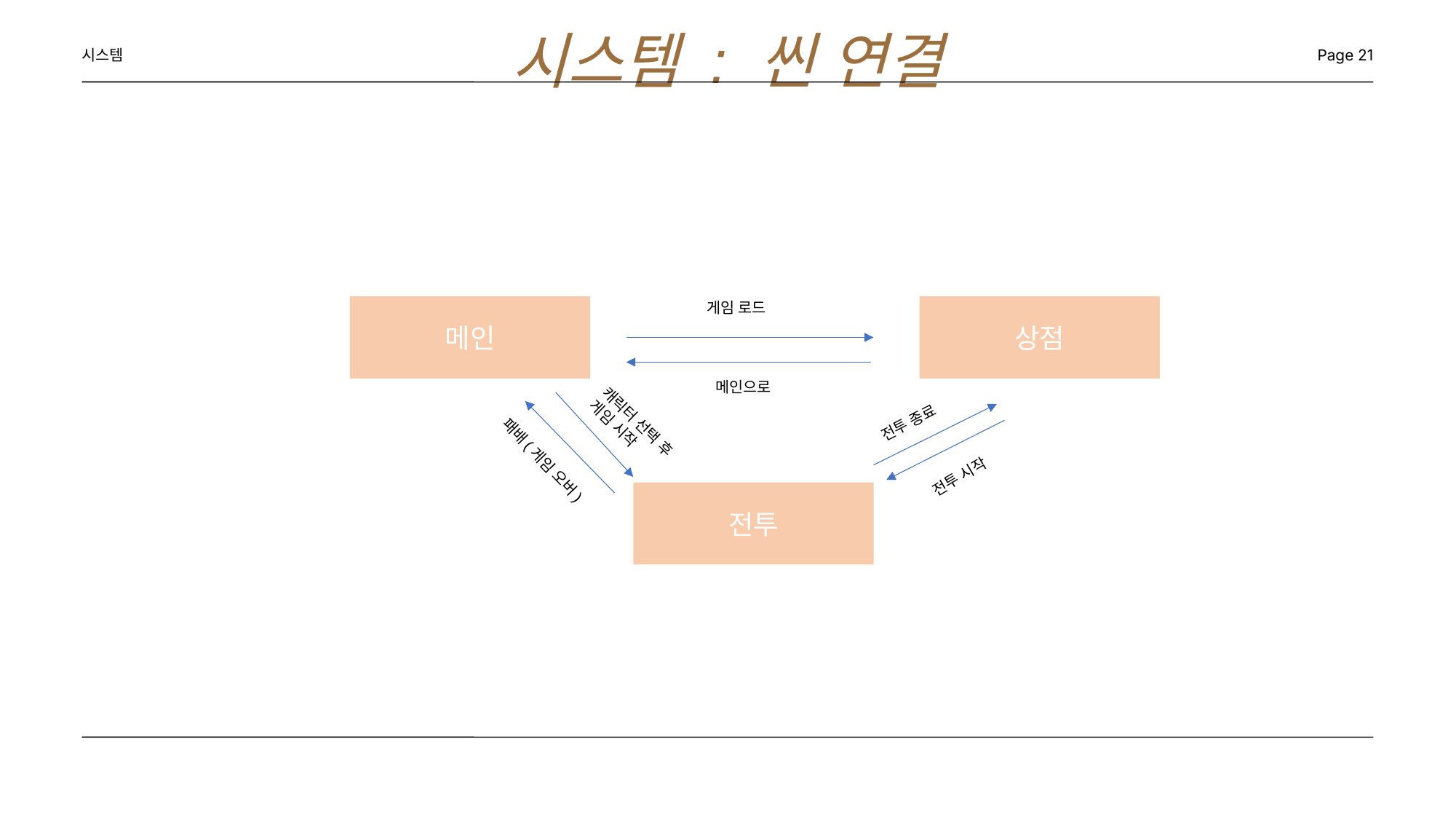

시스템 : 씬 연결
시스템
Page 21

게임 로드
상점
메인
메인으로
전투 종료
캐릭터 선택 후 게임 시작
전투 시작
패배(게임 오버)
전투